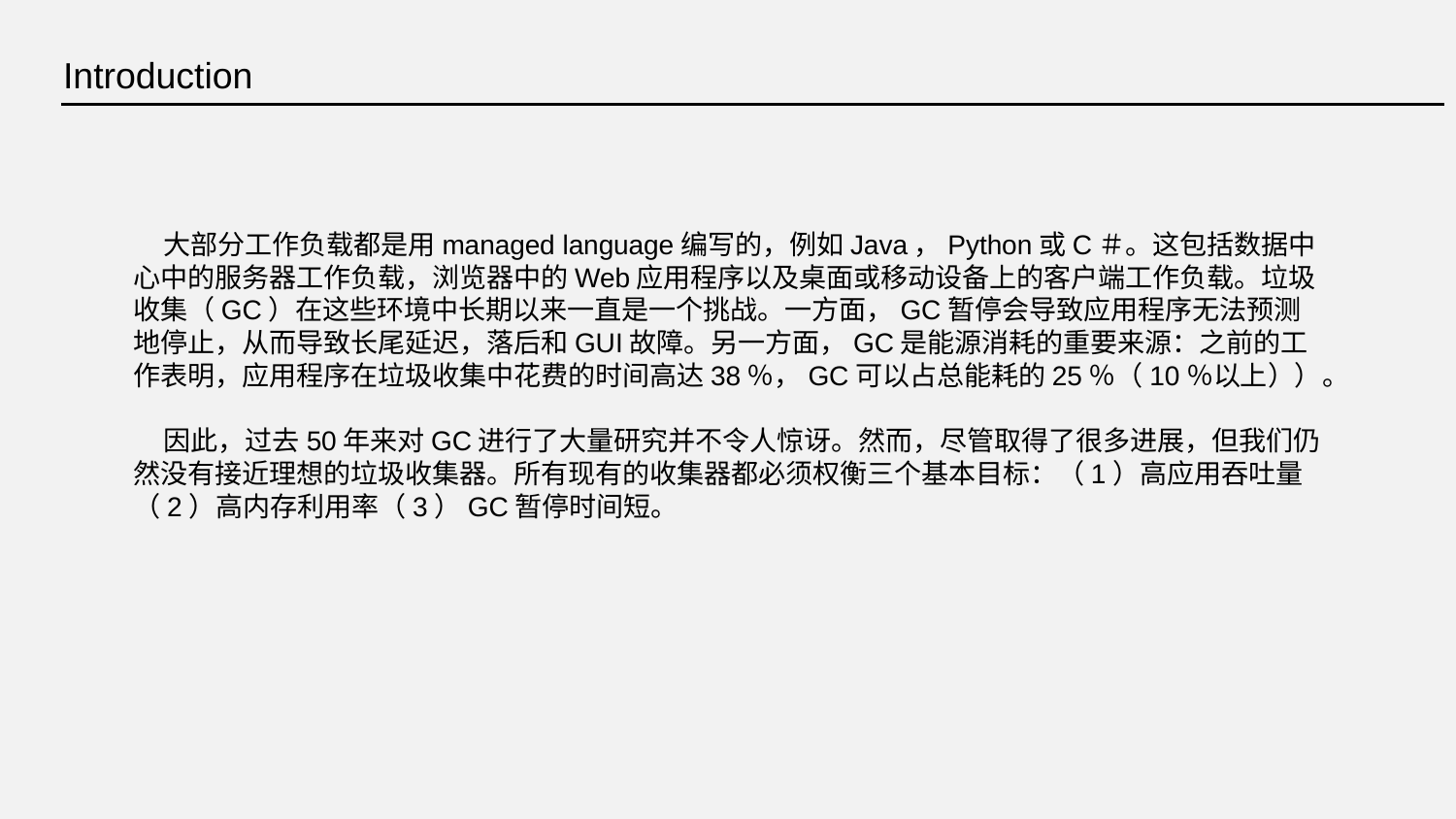

Introduction
    大部分工作负载都是用managed language编写的，例如Java，Python或C＃。这包括数据中心中的服务器工作负载，浏览器中的Web应用程序以及桌面或移动设备上的客户端工作负载。垃圾收集（GC）在这些环境中长期以来一直是一个挑战。一方面，GC暂停会导致应用程序无法预测地停止，从而导致长尾延迟，落后和GUI故障。另一方面，GC是能源消耗的重要来源：之前的工作表明，应用程序在垃圾收集中花费的时间高达38％，GC可以占总能耗的25％（10％以上））。

    因此，过去50年来对GC进行了大量研究并不令人惊讶。然而，尽管取得了很多进展，但我们仍然没有接近理想的垃圾收集器。所有现有的收集器都必须权衡三个基本目标：（1）高应用吞吐量（2）高内存利用率（3）GC暂停时间短。